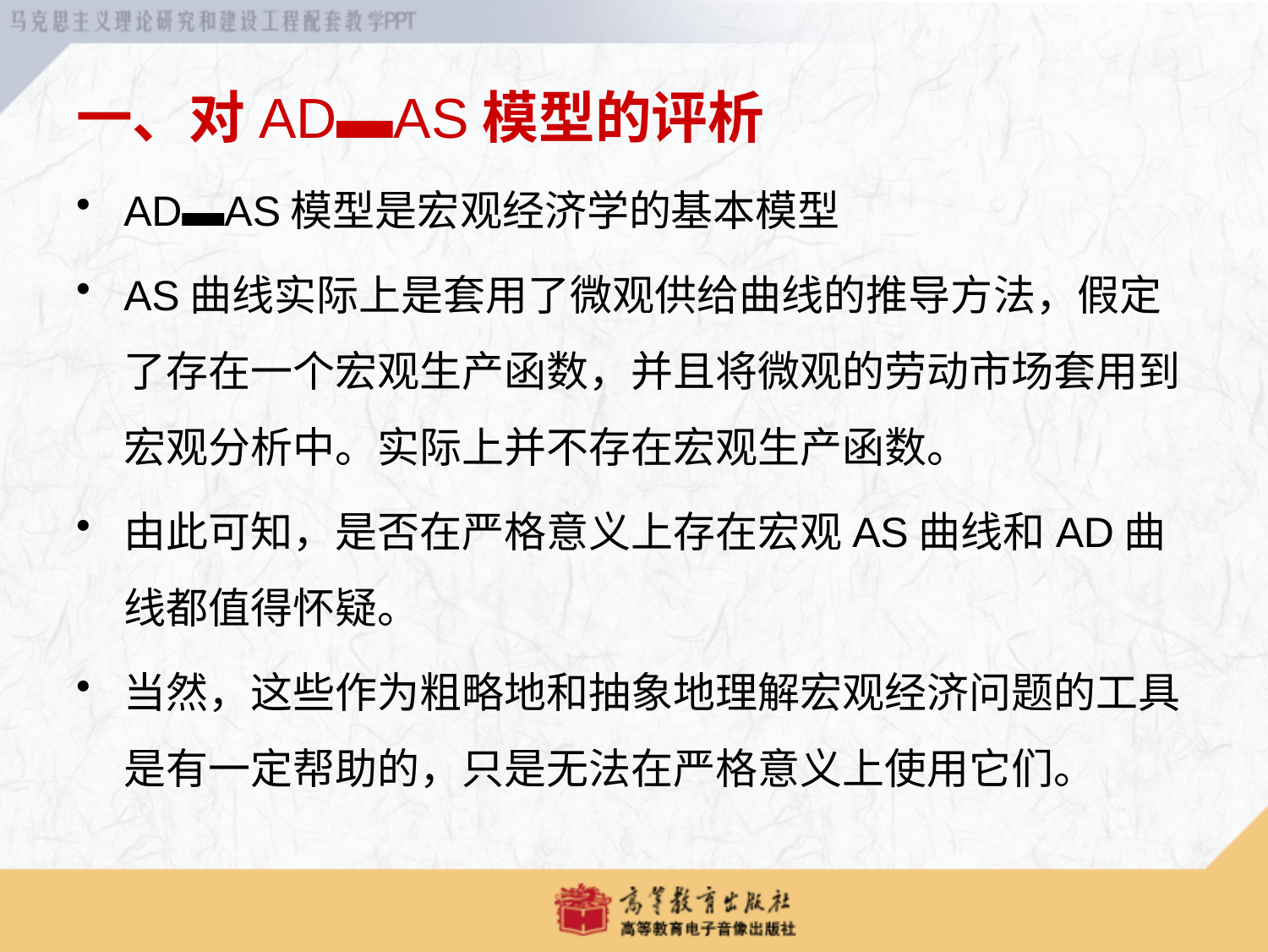

一、对AD▬AS模型的评析
AD▬AS模型是宏观经济学的基本模型
AS曲线实际上是套用了微观供给曲线的推导方法，假定了存在一个宏观生产函数，并且将微观的劳动市场套用到宏观分析中。实际上并不存在宏观生产函数。
由此可知，是否在严格意义上存在宏观AS曲线和AD曲线都值得怀疑。
当然，这些作为粗略地和抽象地理解宏观经济问题的工具是有一定帮助的，只是无法在严格意义上使用它们。